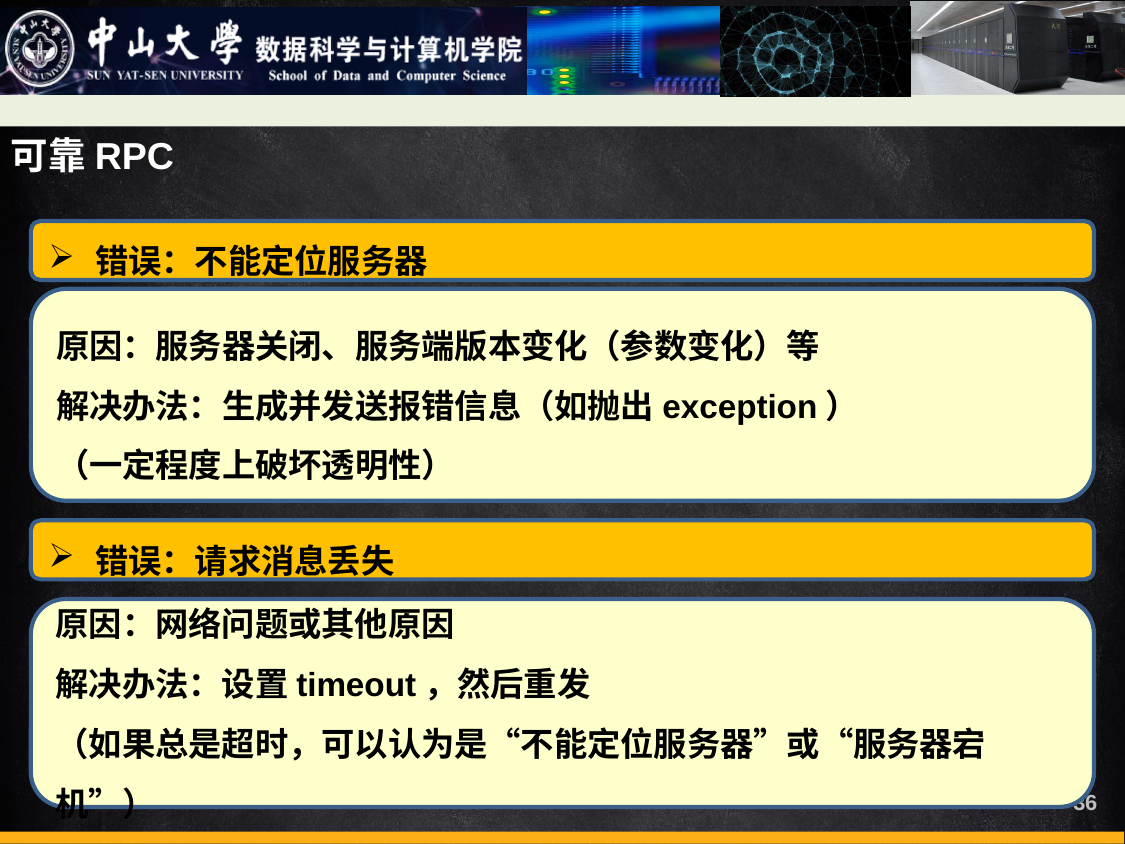

可靠RPC
错误：不能定位服务器
原因：服务器关闭、服务端版本变化（参数变化）等
解决办法：生成并发送报错信息（如抛出exception）
（一定程度上破坏透明性）
错误：请求消息丢失
原因：网络问题或其他原因
解决办法：设置timeout，然后重发
（如果总是超时，可以认为是“不能定位服务器”或“服务器宕机”）